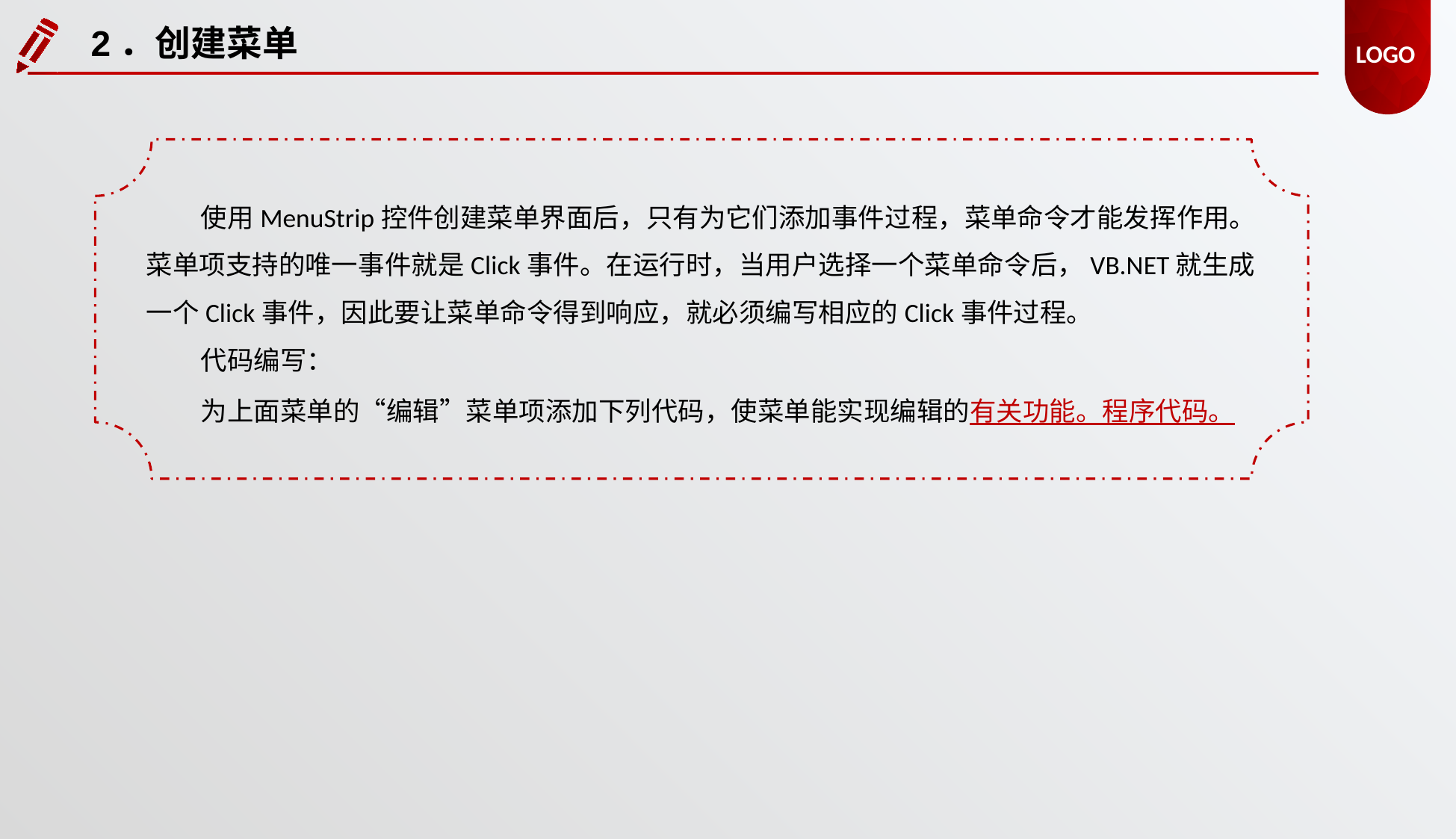

2．创建菜单
使用MenuStrip控件创建菜单界面后，只有为它们添加事件过程，菜单命令才能发挥作用。菜单项支持的唯一事件就是Click事件。在运行时，当用户选择一个菜单命令后，VB.NET就生成一个Click事件，因此要让菜单命令得到响应，就必须编写相应的Click事件过程。
代码编写：
为上面菜单的“编辑”菜单项添加下列代码，使菜单能实现编辑的有关功能。程序代码。